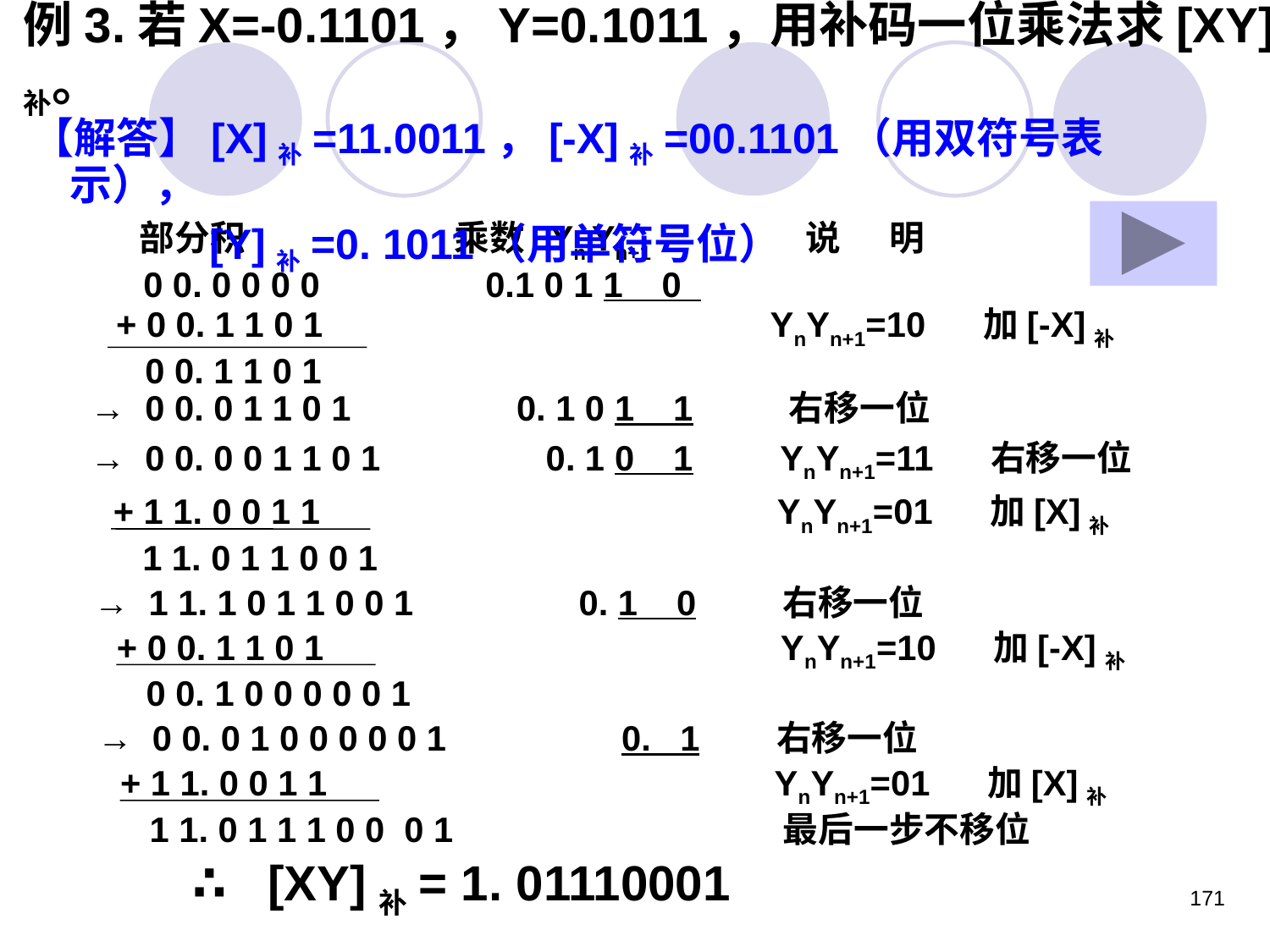

# 例3.若X=-0.1101，Y=0.1011，用补码一位乘法求[XY]补。
【解答】[X]补=11.0011，[-X]补=00.1101（用双符号表示），
               [Y]补=0. 1011（用单符号位）

             部分积                          乘数  Yn Yn+1               说      明
            0 0. 0 0 0 0                 0.1 0 1 1    0
         + 0 0. 1 1 0 1                                              YnYn+1=10     加[-X]补
            0 0. 1 1 0 1

      →  0 0. 0 1 1 0 1                 0. 1 0 1    1         右移一位
      →  0 0. 0 0 1 1 0 1                 0. 1 0    1         YnYn+1=11     右移一位
        + 1 1. 0 0 1 1                                               YnYn+1=01     加[X]补
           1 1. 0 1 1 0 0 1
      →  1 1. 1 0 1 1 0 0 1                 0. 1    0        右移一位

        + 0 0. 1 1 0 1                                               YnYn+1=10     加[-X]补
           0 0. 1 0 0 0 0 0 1
      →  0 0. 0 1 0 0 0 0 0 1                  0.   1       右移一位

        + 1 1. 0 0 1 1                                              YnYn+1=01     加[X]补
           1 1. 0 1 1 1 0 0  0 1                                 最后一步不移位

          ∴   [XY]补= 1. 01110001
2023年3月5日星期日
171